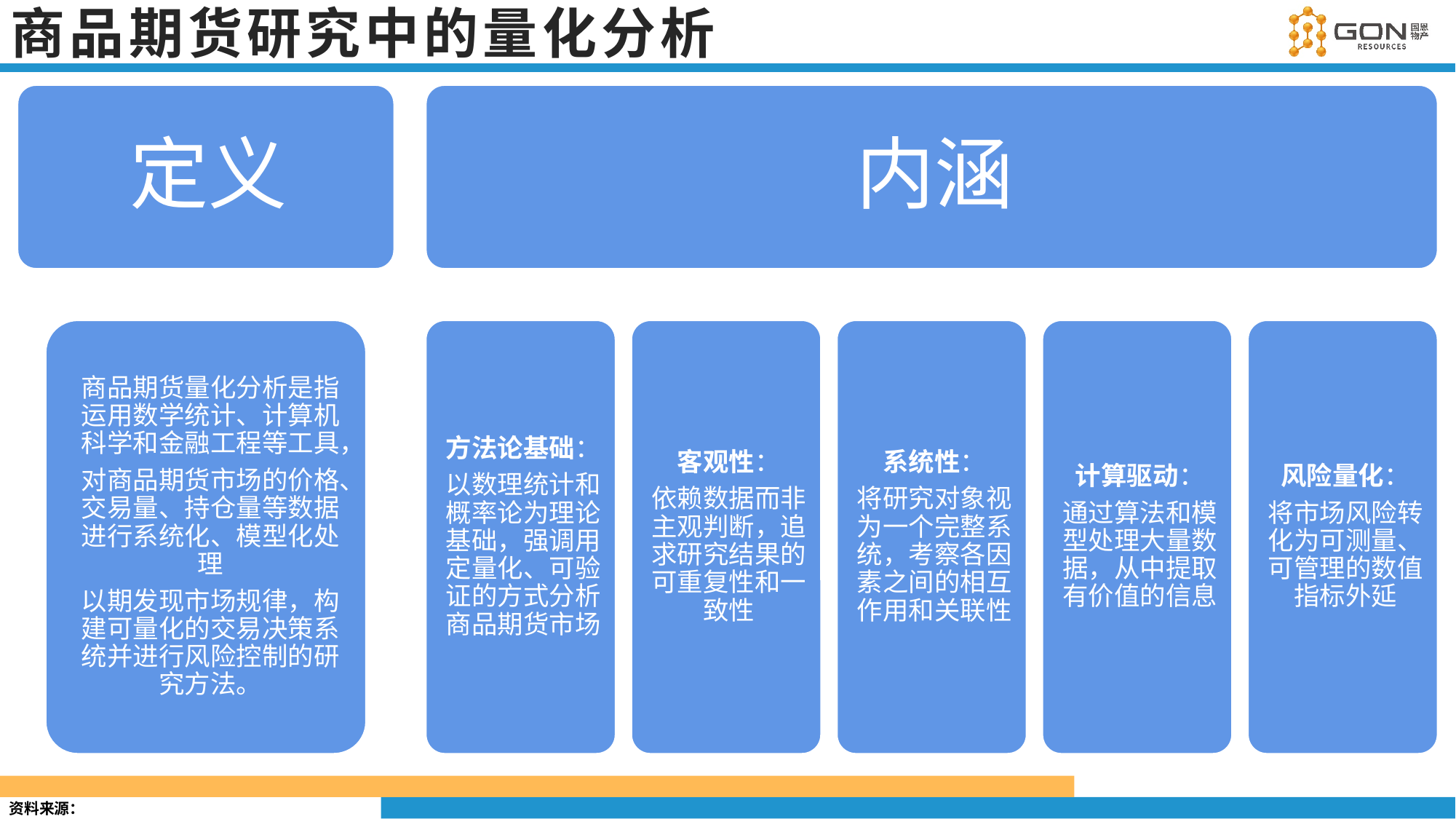

# 商品期货研究中的量化分析
定义
商品期货量化分析是指运用数学统计、计算机科学和金融工程等工具，
对商品期货市场的价格、交易量、持仓量等数据进行系统化、模型化处理
以期发现市场规律，构建可量化的交易决策系统并进行风险控制的研究方法。
内涵
方法论基础：
以数理统计和概率论为理论基础，强调用定量化、可验证的方式分析商品期货市场
客观性：
依赖数据而非主观判断，追求研究结果的可重复性和一致性
系统性：
将研究对象视为一个完整系统，考察各因素之间的相互作用和关联性
计算驱动：
通过算法和模型处理大量数据，从中提取有价值的信息
风险量化：
将市场风险转化为可测量、可管理的数值指标外延